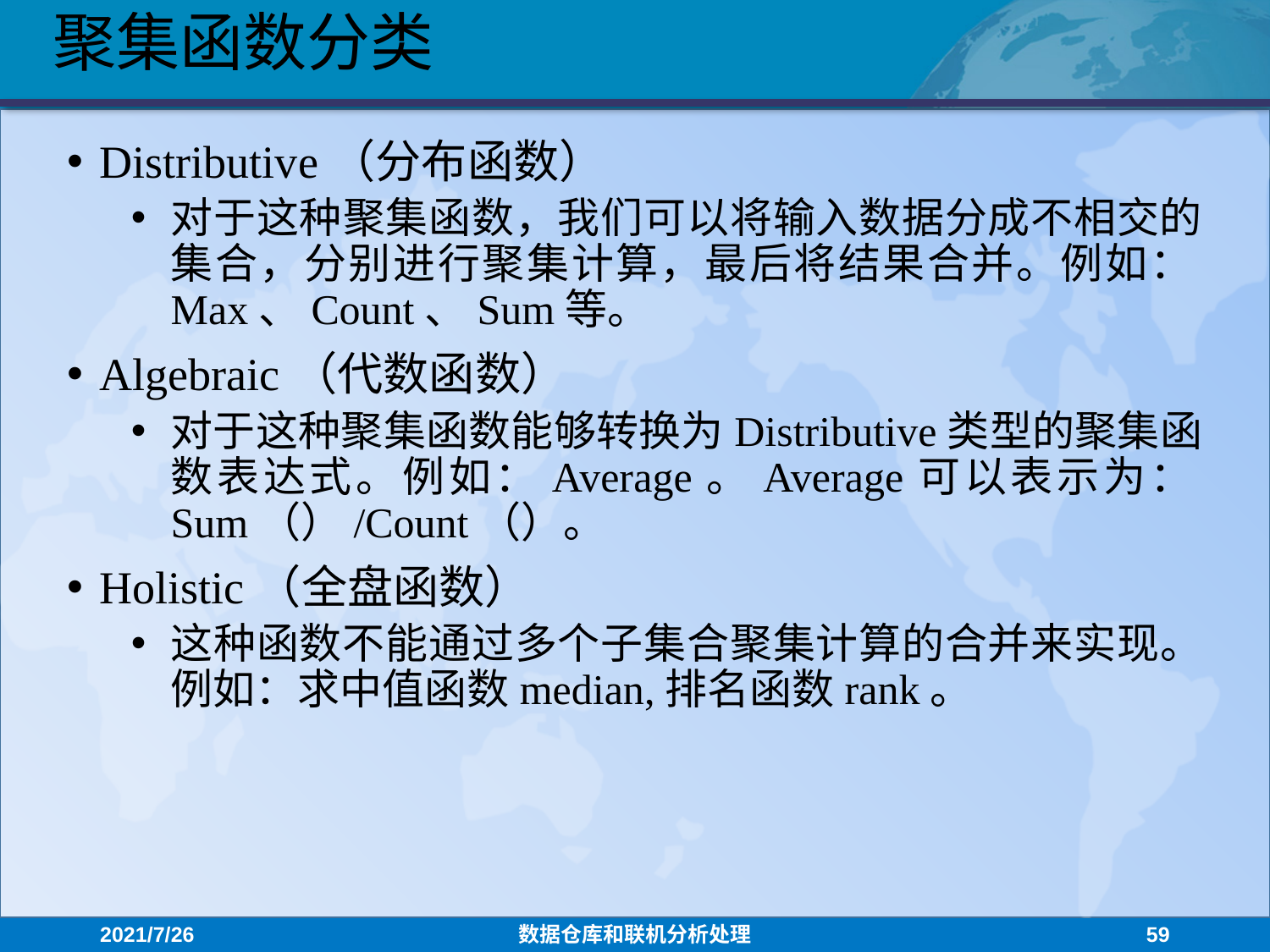

聚集函数分类
Distributive（分布函数）
对于这种聚集函数，我们可以将输入数据分成不相交的集合，分别进行聚集计算，最后将结果合并。例如：Max、Count、Sum等。
Algebraic（代数函数）
对于这种聚集函数能够转换为Distributive类型的聚集函数表达式。例如：Average。Average可以表示为：Sum（）/Count（）。
Holistic（全盘函数）
这种函数不能通过多个子集合聚集计算的合并来实现。例如：求中值函数median,排名函数rank。
2021/7/26
数据仓库和联机分析处理
59